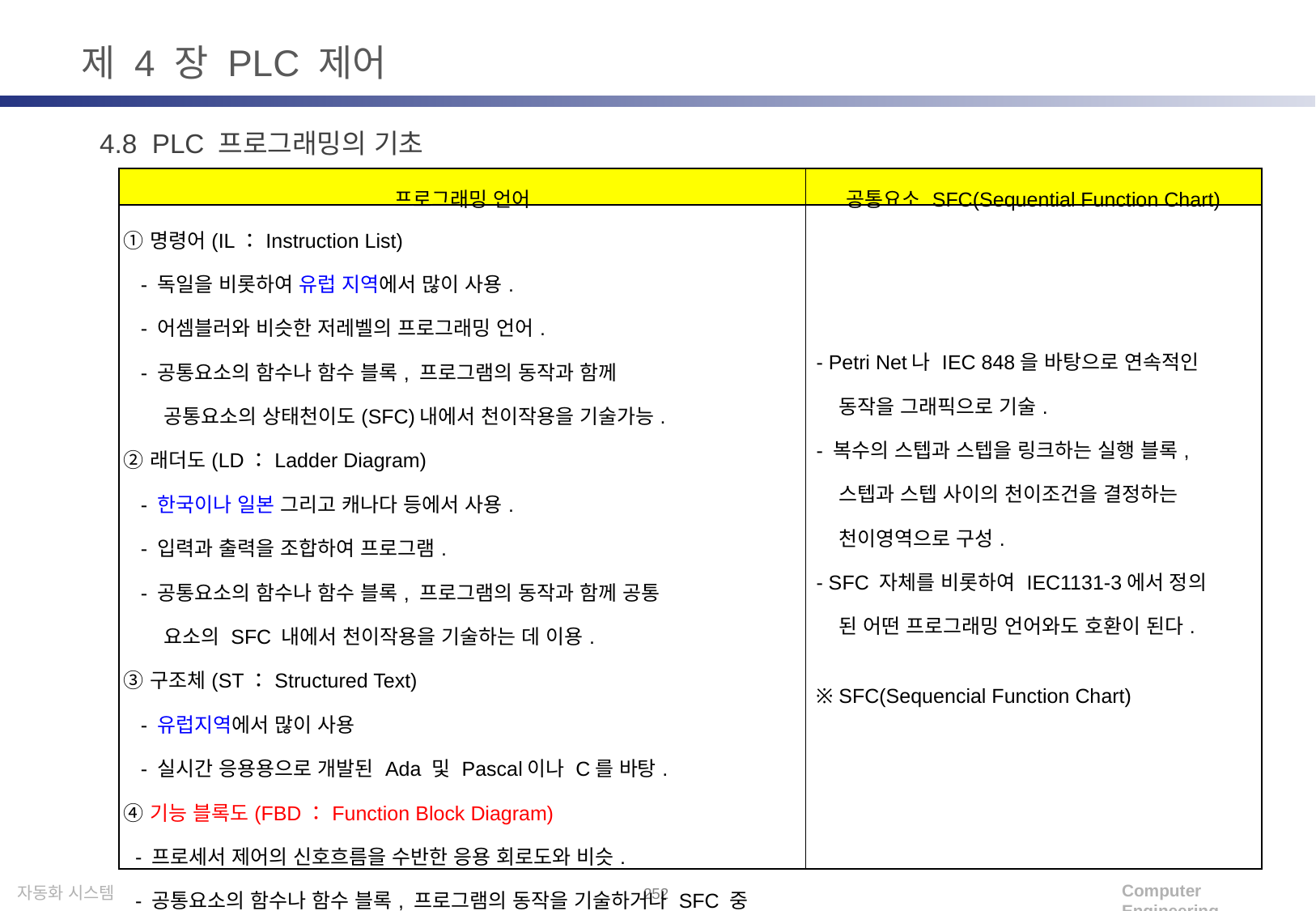

제 4 장 PLC 제어
4.8  PLC 프로그래밍의 기초
| 프로그래밍 언어 | 공통요소 SFC(Sequential Function Chart) |
| --- | --- |
| ①명령어(IL：Instruction List) - 독일을 비롯하여 유럽 지역에서 많이 사용. - 어셈블러와 비슷한 저레벨의 프로그래밍 언어. - 공통요소의 함수나 함수 블록, 프로그램의 동작과 함께 공통요소의 상태천이도(SFC)내에서 천이작용을 기술가능. ②래더도(LD：Ladder Diagram) - 한국이나 일본 그리고 캐나다 등에서 사용. - 입력과 출력을 조합하여 프로그램. - 공통요소의 함수나 함수 블록, 프로그램의 동작과 함께 공통 요소의 SFC 내에서 천이작용을 기술하는 데 이용. ③구조체(ST：Structured Text) - 유럽지역에서 많이 사용 - 실시간 응용용으로 개발된 Ada 및 Pascal이나 C를 바탕. ④기능 블록도(FBD：Function Block Diagram) - 프로세서 제어의 신호흐름을 수반한 응용 회로도와 비슷. - 공통요소의 함수나 함수 블록, 프로그램의 동작을 기술하거나 SFC 중 에서 스텝이나 실행 블록, 그리고 SFC 내에서 천이작용을 기술하는 데 이용가능. | - Petri Net나 IEC 848을 바탕으로 연속적인 동작을 그래픽으로 기술. - 복수의 스텝과 스텝을 링크하는 실행 블록, 스텝과 스텝 사이의 천이조건을 결정하는 천이영역으로 구성. - SFC 자체를 비롯하여 IEC1131-3에서 정의 된 어떤 프로그래밍 언어와도 호환이 된다. ※ SFC(Sequencial Function Chart) |